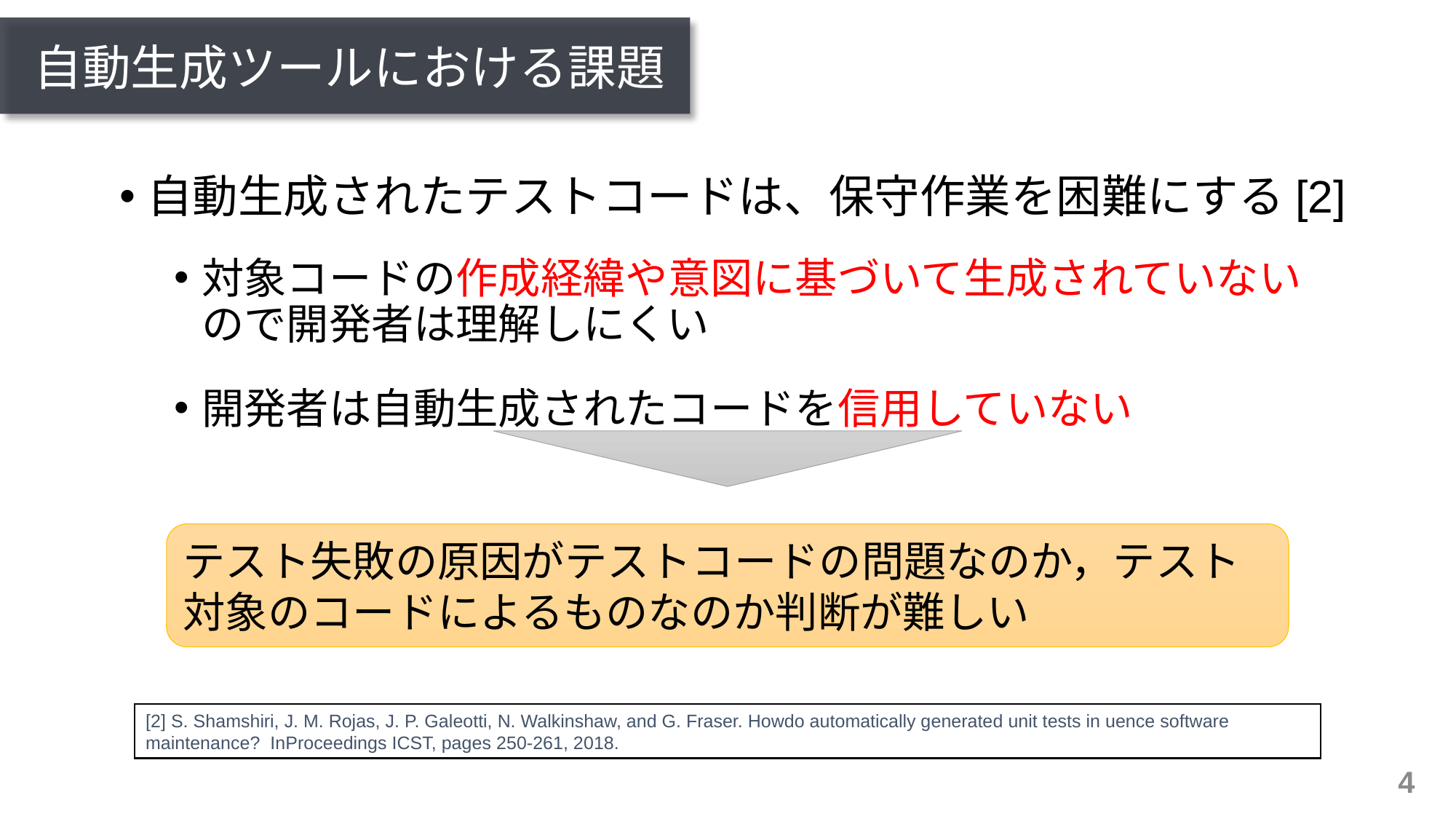

# 自動生成ツールにおける課題
自動生成されたテストコードは、保守作業を困難にする[2]

対象コードの作成経緯や意図に基づいて生成されていない
ので開発者は理解しにくい

開発者は自動生成されたコードを信用していない

テスト失敗の原因がテストコードの問題なのか，テスト対象のコードによるものなのか判断が難しい
[2] S. Shamshiri, J. M. Rojas, J. P. Galeotti, N. Walkinshaw, and G. Fraser. Howdo automatically generated unit tests in uence software maintenance?  InProceedings ICST, pages 250-261, 2018.